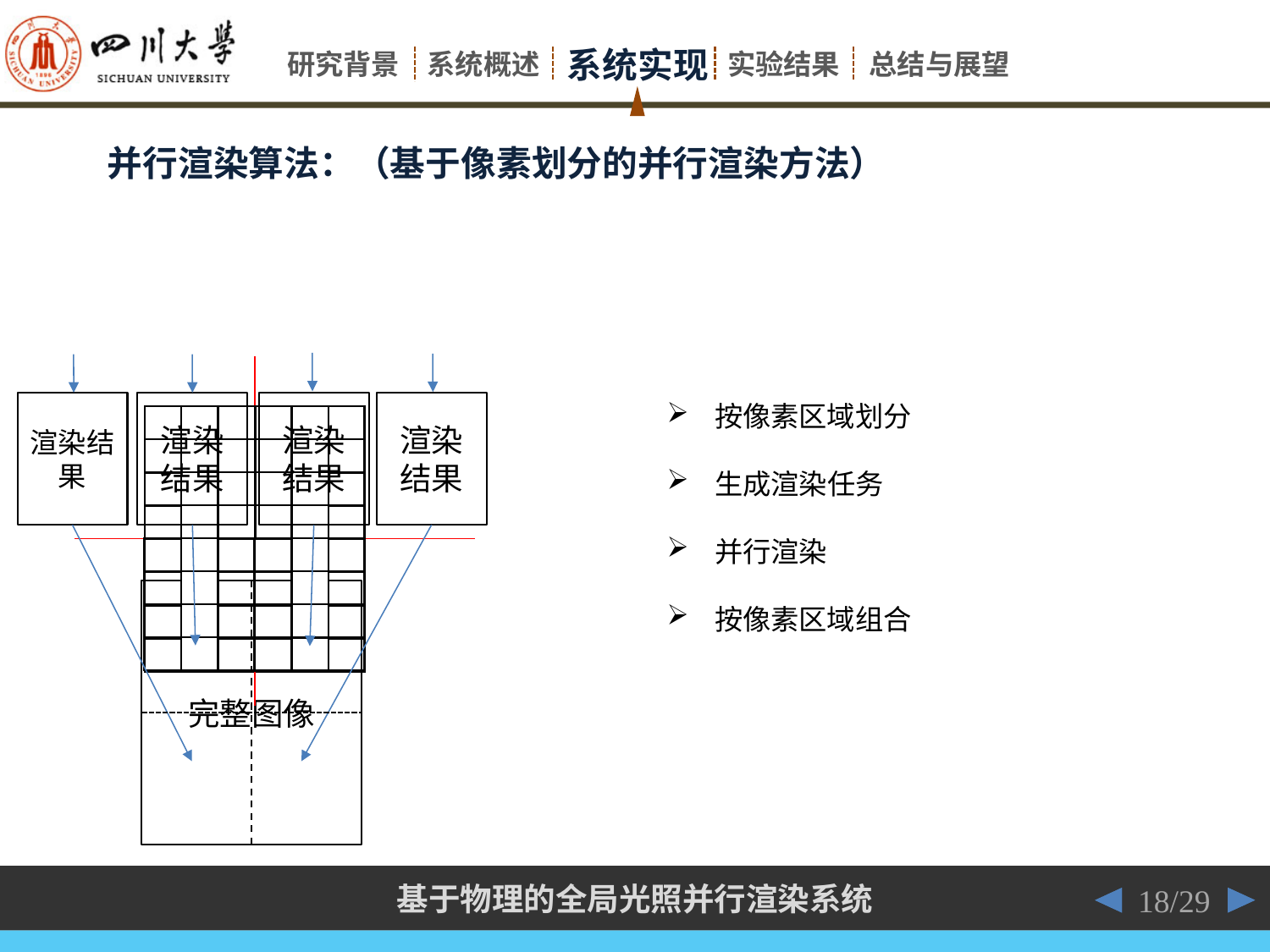

并行渲染算法：（基于像素划分的并行渲染方法）
渲染结果
按像素区域划分

生成渲染任务

并行渲染

按像素区域组合
渲染结果
渲染结果
渲染结果

完整图像
18/29